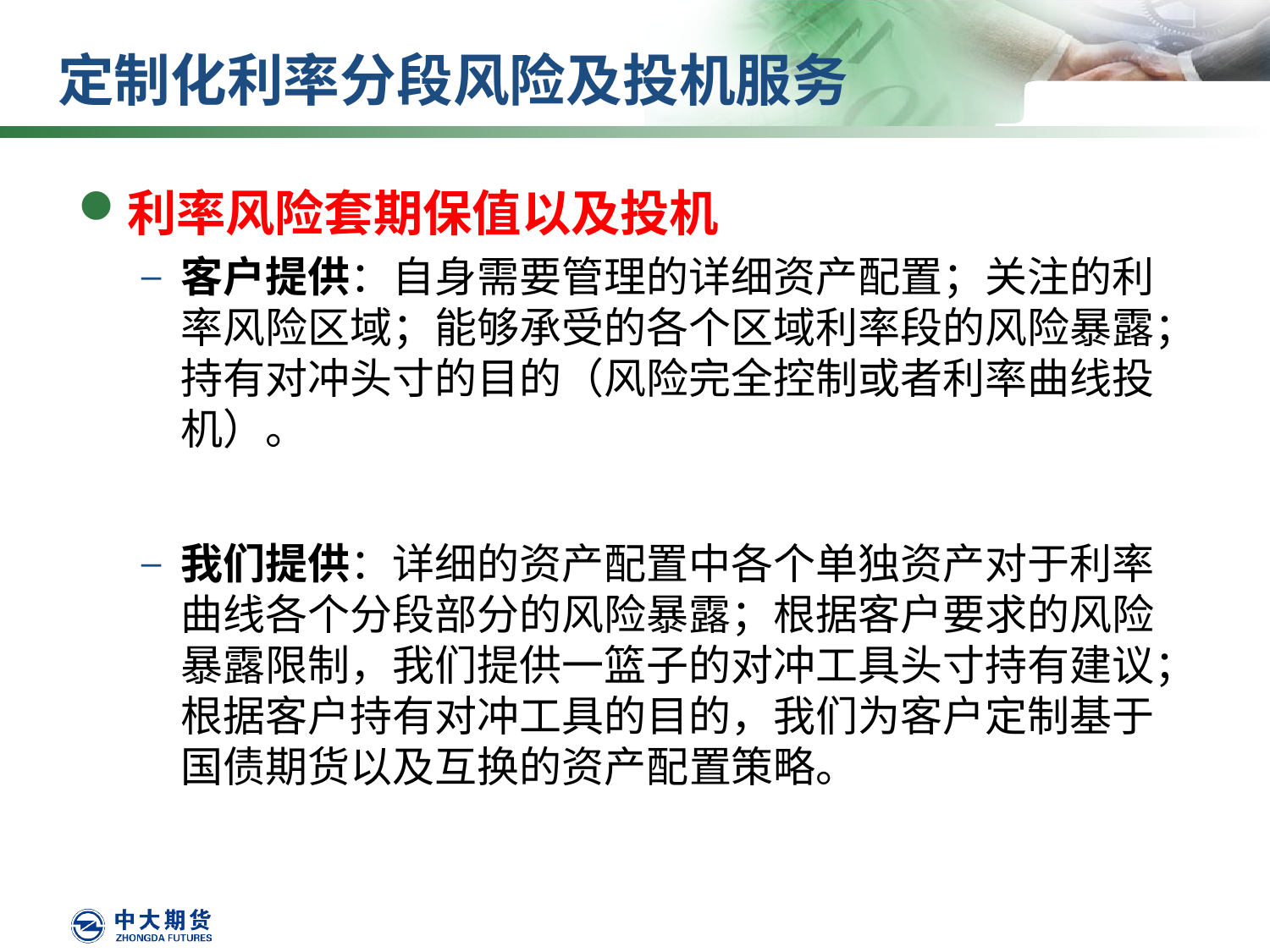

# 定制化利率分段风险及投机服务
利率风险套期保值以及投机
客户提供：自身需要管理的详细资产配置；关注的利率风险区域；能够承受的各个区域利率段的风险暴露；持有对冲头寸的目的（风险完全控制或者利率曲线投机）。

我们提供：详细的资产配置中各个单独资产对于利率曲线各个分段部分的风险暴露；根据客户要求的风险暴露限制，我们提供一篮子的对冲工具头寸持有建议；根据客户持有对冲工具的目的，我们为客户定制基于国债期货以及互换的资产配置策略。